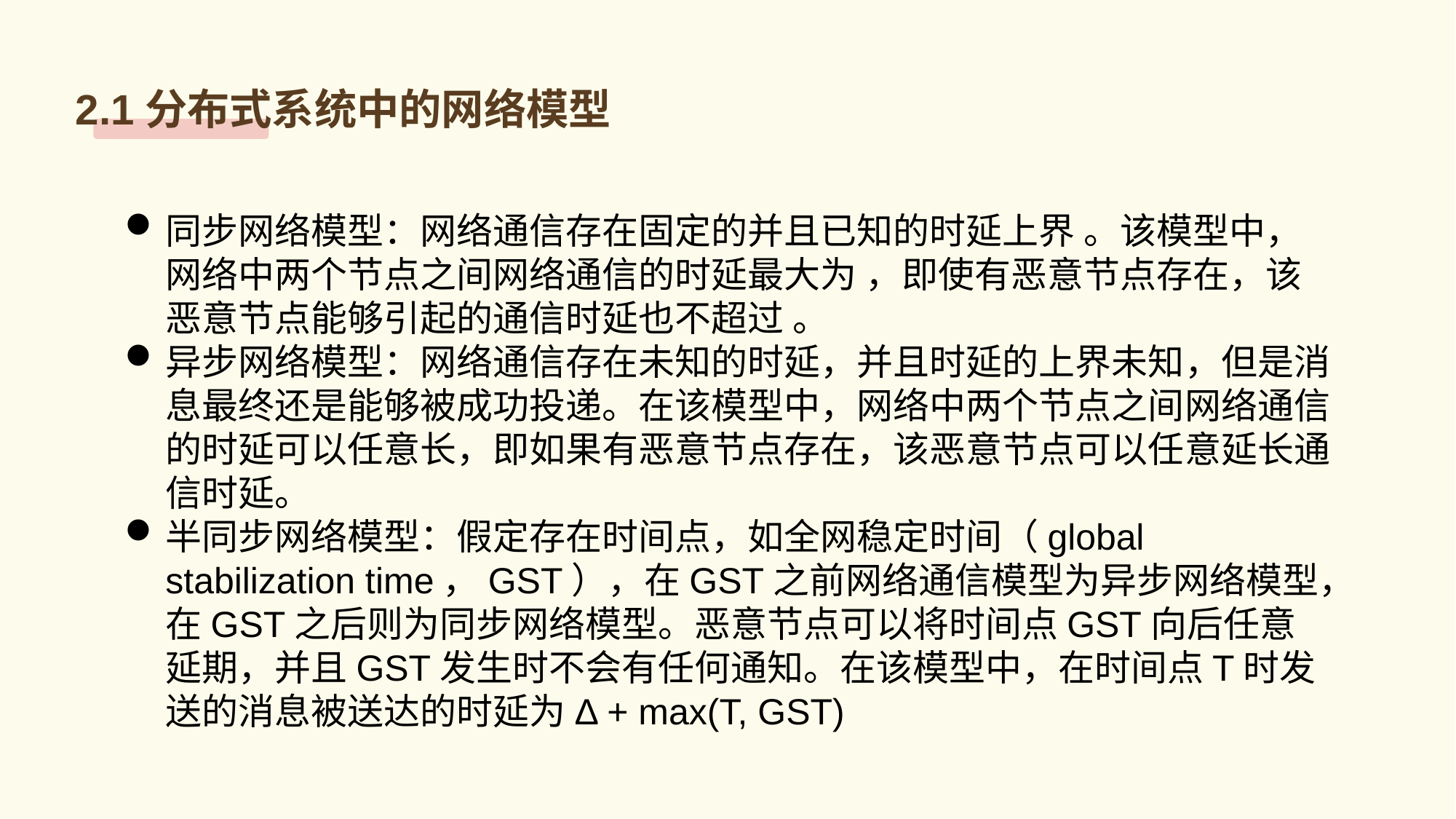

2.1分布式系统中的网络模型

同步网络模型：网络通信存在固定的并且已知的时延上界 。该模型中，网络中两个节点之间网络通信的时延最大为 ，即使有恶意节点存在，该恶意节点能够引起的通信时延也不超过 。
异步网络模型：网络通信存在未知的时延，并且时延的上界未知，但是消息最终还是能够被成功投递。在该模型中，网络中两个节点之间网络通信的时延可以任意长，即如果有恶意节点存在，该恶意节点可以任意延长通信时延。
半同步网络模型：假定存在时间点，如全网稳定时间（global stabilization time，GST），在GST之前网络通信模型为异步网络模型，在GST之后则为同步网络模型。恶意节点可以将时间点GST向后任意延期，并且GST发生时不会有任何通知。在该模型中，在时间点T时发送的消息被送达的时延为Δ + max(T, GST)